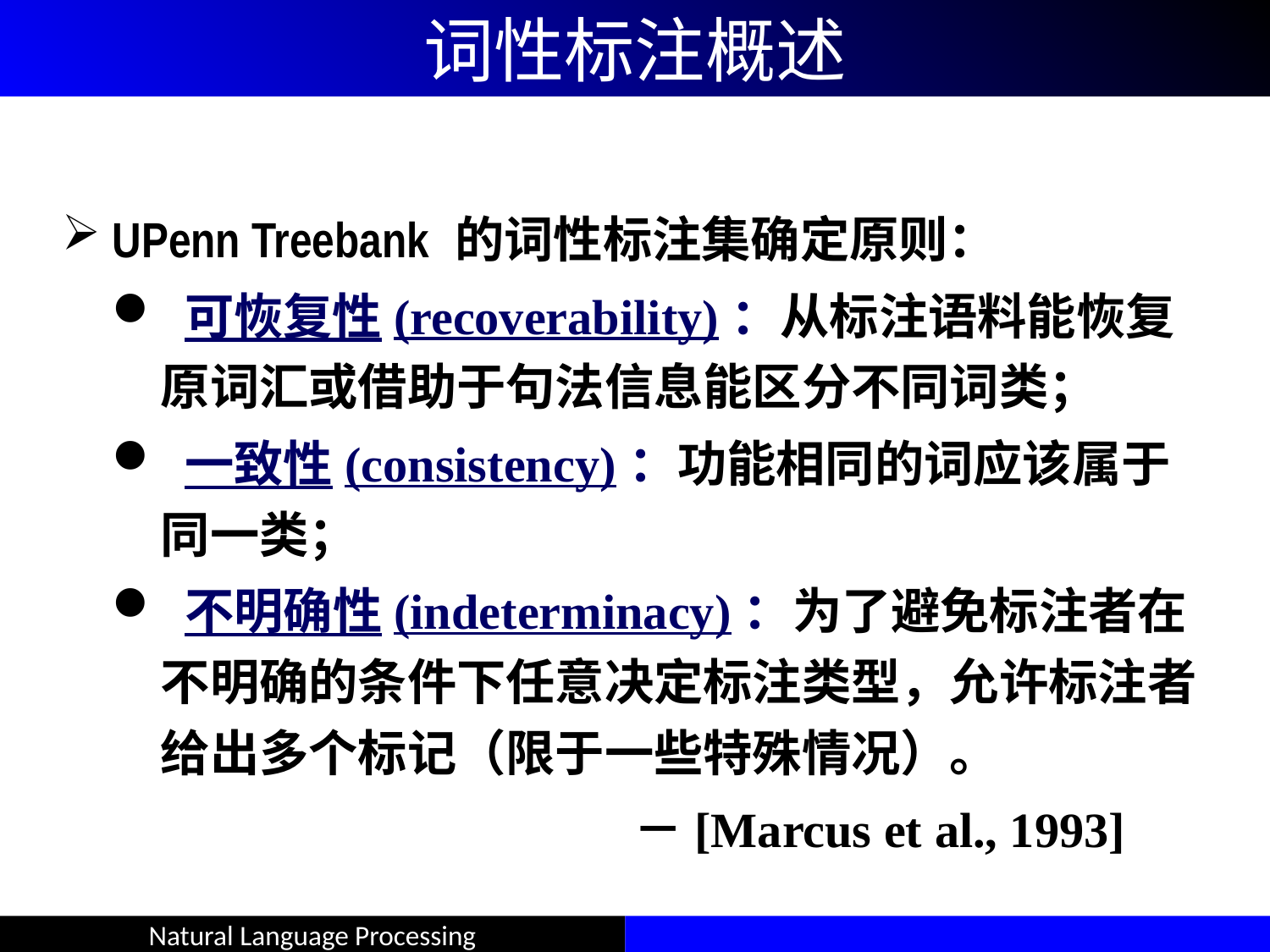

# 词性标注概述
UPenn Treebank 的词性标注集确定原则：
 可恢复性(recoverability)：从标注语料能恢复原词汇或借助于句法信息能区分不同词类；
 一致性(consistency)：功能相同的词应该属于同一类；
 不明确性(indeterminacy)：为了避免标注者在不明确的条件下任意决定标注类型，允许标注者给出多个标记（限于一些特殊情况）。
				－[Marcus et al., 1993]